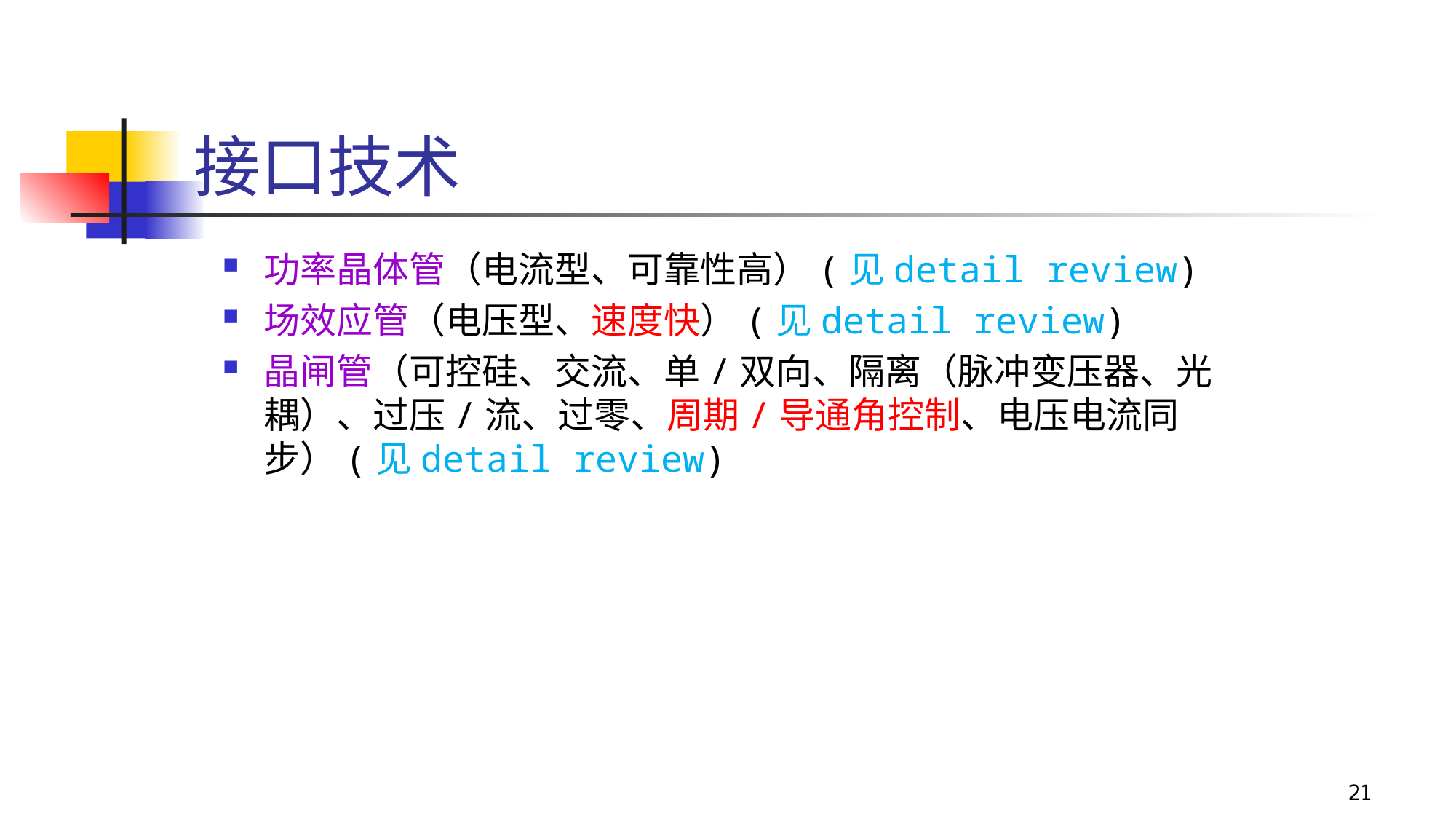

# 接口技术
功率晶体管（电流型、可靠性高）(见detail review)
场效应管（电压型、速度快）(见detail review)
晶闸管（可控硅、交流、单/双向、隔离（脉冲变压器、光耦）、过压/流、过零、周期/导通角控制、电压电流同步）(见detail review)
21